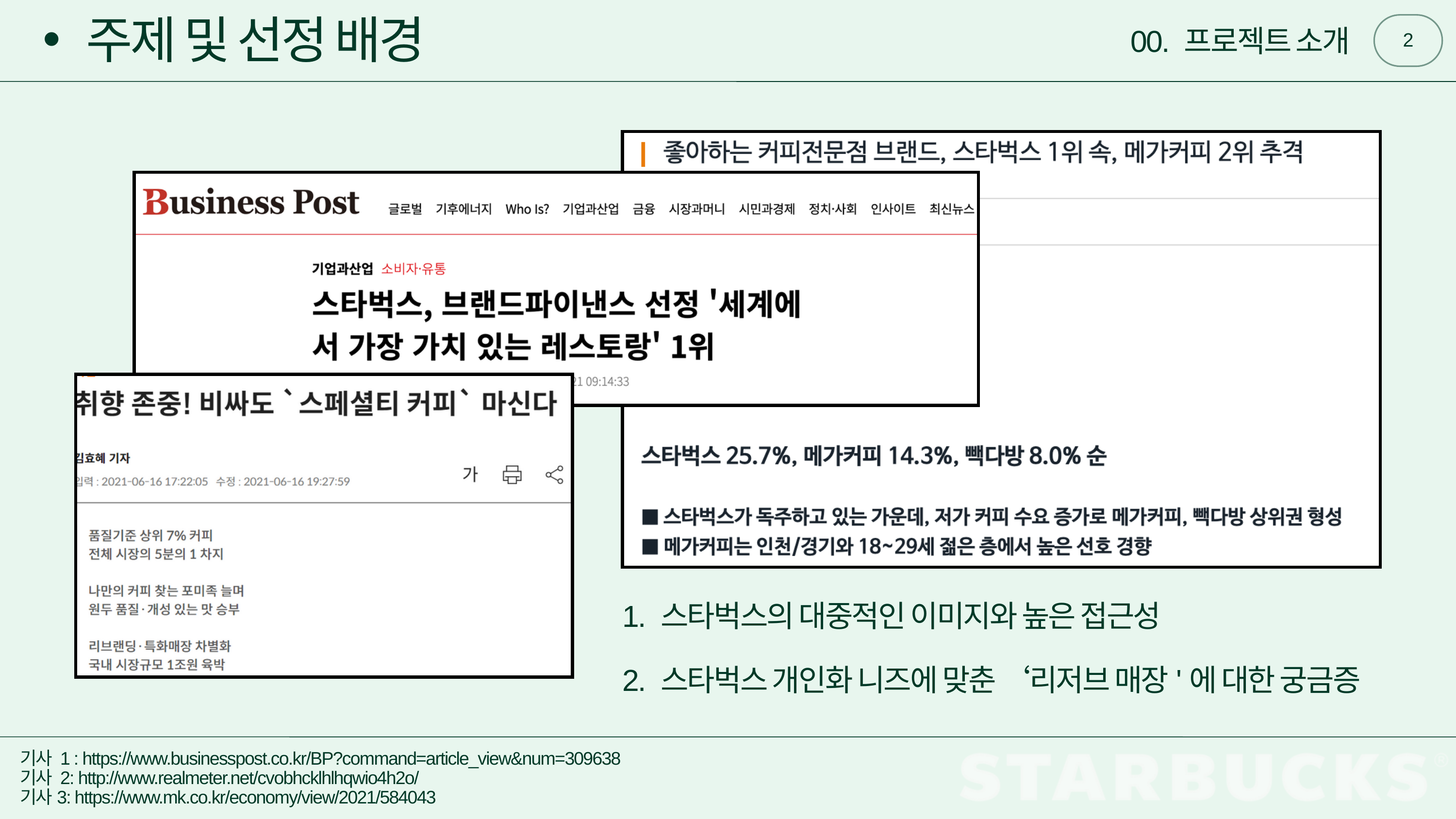

주제 및 선정 배경

2
00. 프로젝트 소개

1. 스타벅스의 대중적인 이미지와 높은 접근성

2. 스타벅스 개인화 니즈에 맞춘 ‘리저브 매장'에 대한 궁금증

기사 1 : https://www.businesspost.co.kr/BP?command=article_view&num=309638
기사 2: http://www.realmeter.net/cvobhcklhlhqwio4h2o/
기사3: https://www.mk.co.kr/economy/view/2021/584043